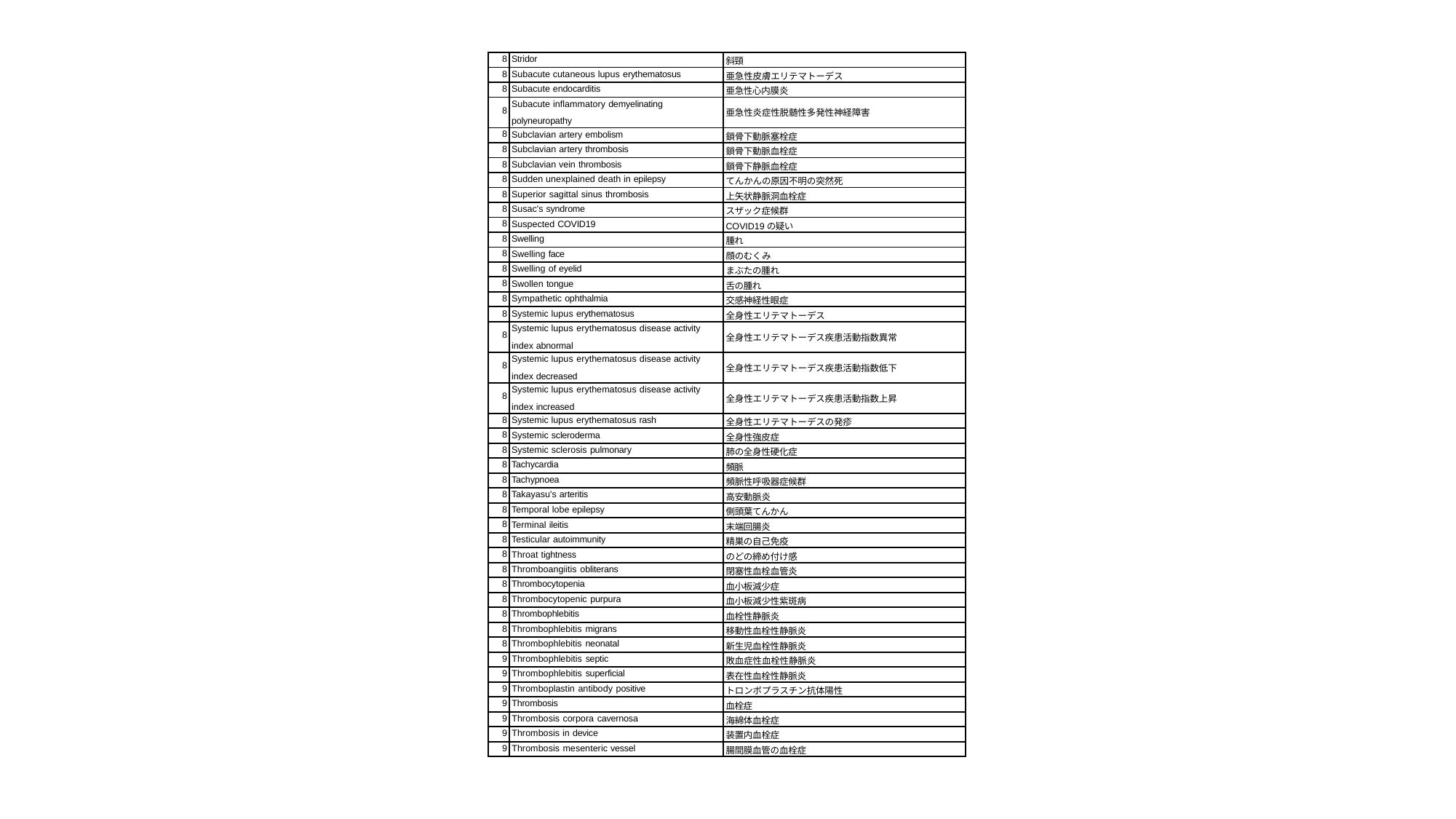

| 8 | Stridor | 斜頸 |
| --- | --- | --- |
| 8 | Subacute cutaneous lupus erythematosus | 亜急性皮膚エリテマトーデス |
| 8 | Subacute endocarditis | 亜急性心内膜炎 |
| 8 | Subacute inflammatory demyelinating polyneuropathy | 亜急性炎症性脱髄性多発性神経障害 |
| 8 | Subclavian artery embolism | 鎖骨下動脈塞栓症 |
| 8 | Subclavian artery thrombosis | 鎖骨下動脈血栓症 |
| 8 | Subclavian vein thrombosis | 鎖骨下静脈血栓症 |
| 8 | Sudden unexplained death in epilepsy | てんかんの原因不明の突然死 |
| 8 | Superior sagittal sinus thrombosis | 上矢状静脈洞血栓症 |
| 8 | Susac's syndrome | スザック症候群 |
| 8 | Suspected COVID19 | COVID19の疑い |
| 8 | Swelling | 腫れ |
| 8 | Swelling face | 顔のむくみ |
| 8 | Swelling of eyelid | まぶたの腫れ |
| 8 | Swollen tongue | 舌の腫れ |
| 8 | Sympathetic ophthalmia | 交感神経性眼症 |
| 8 | Systemic lupus erythematosus | 全身性エリテマトーデス |
| 8 | Systemic lupus erythematosus disease activity index abnormal | 全身性エリテマトーデス疾患活動指数異常 |
| 8 | Systemic lupus erythematosus disease activity index decreased | 全身性エリテマトーデス疾患活動指数低下 |
| 8 | Systemic lupus erythematosus disease activity index increased | 全身性エリテマトーデス疾患活動指数上昇 |
| 8 | Systemic lupus erythematosus rash | 全身性エリテマトーデスの発疹 |
| 8 | Systemic scleroderma | 全身性強皮症 |
| 8 | Systemic sclerosis pulmonary | 肺の全身性硬化症 |
| 8 | Tachycardia | 頻脈 |
| 8 | Tachypnoea | 頻脈性呼吸器症候群 |
| 8 | Takayasu's arteritis | 高安動脈炎 |
| 8 | Temporal lobe epilepsy | 側頭葉てんかん |
| 8 | Terminal ileitis | 末端回腸炎 |
| 8 | Testicular autoimmunity | 精巣の自己免疫 |
| 8 | Throat tightness | のどの締め付け感 |
| 8 | Thromboangiitis obliterans | 閉塞性血栓血管炎 |
| 8 | Thrombocytopenia | 血小板減少症 |
| 8 | Thrombocytopenic purpura | 血小板減少性紫斑病 |
| 8 | Thrombophlebitis | 血栓性静脈炎 |
| 8 | Thrombophlebitis migrans | 移動性血栓性静脈炎 |
| 8 | Thrombophlebitis neonatal | 新生児血栓性静脈炎 |
| 9 | Thrombophlebitis septic | 敗血症性血栓性静脈炎 |
| 9 | Thrombophlebitis superficial | 表在性血栓性静脈炎 |
| 9 | Thromboplastin antibody positive | トロンボプラスチン抗体陽性 |
| 9 | Thrombosis | 血栓症 |
| 9 | Thrombosis corpora cavernosa | 海綿体血栓症 |
| 9 | Thrombosis in device | 装置内血栓症 |
| 9 | Thrombosis mesenteric vessel | 腸間膜血管の血栓症 |
118 / 29 ページ